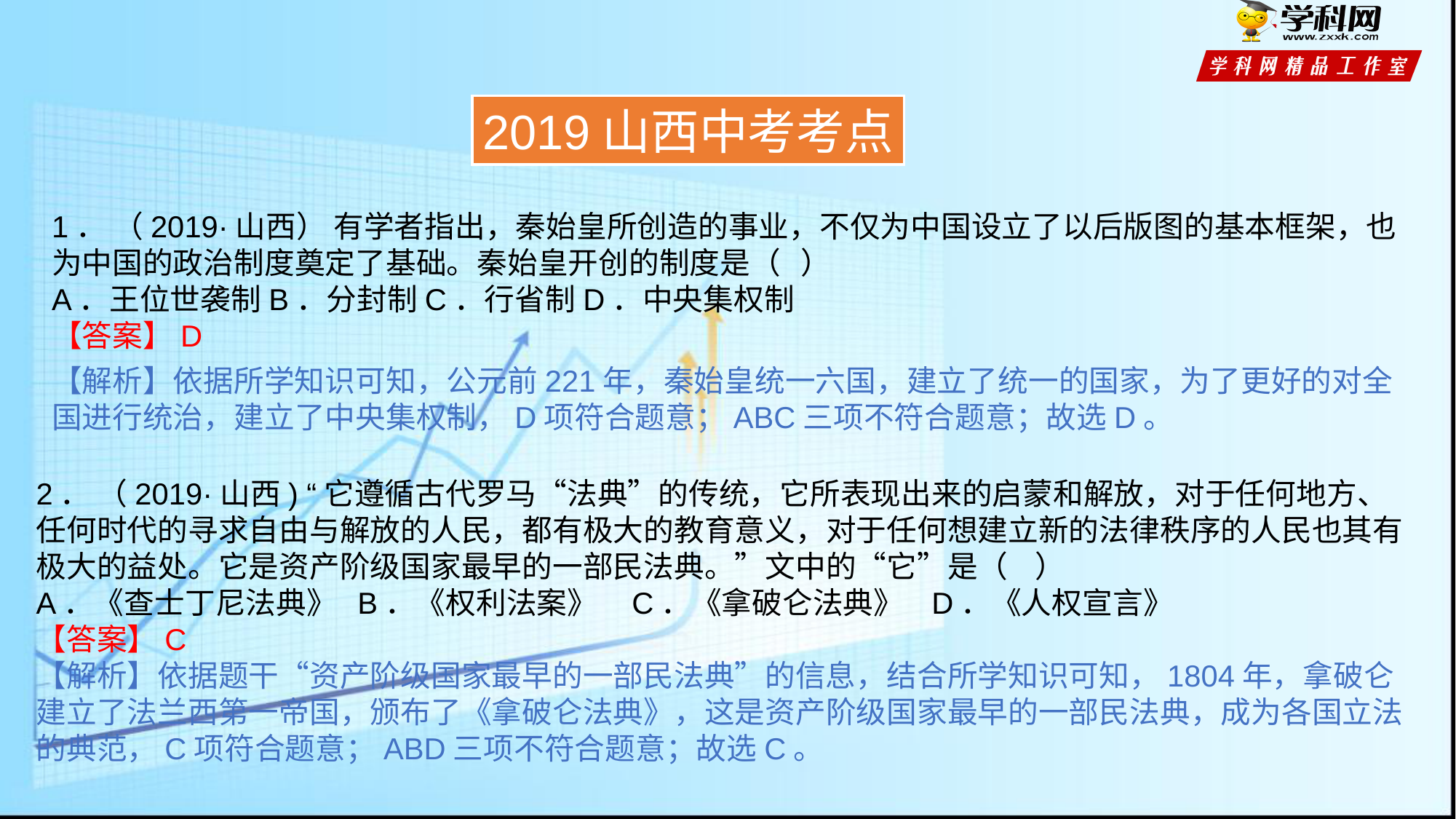

2019山西中考考点
1． （2019·山西） 有学者指出，秦始皇所创造的事业，不仅为中国设立了以后版图的基本框架，也为中国的政治制度奠定了基础。秦始皇开创的制度是（   ）
A．王位世袭制B．分封制C．行省制D．中央集权制
【答案】D
【解析】依据所学知识可知，公元前221年，秦始皇统一六国，建立了统一的国家，为了更好的对全国进行统治，建立了中央集权制，D项符合题意；ABC三项不符合题意；故选D。
2． （2019·山西) “它遵循古代罗马“法典”的传统，它所表现出来的启蒙和解放，对于任何地方、任何时代的寻求自由与解放的人民，都有极大的教育意义，对于任何想建立新的法律秩序的人民也其有极大的益处。它是资产阶级国家最早的一部民法典。”文中的“它”是（    ）
A．《查士丁尼法典》  B．《权利法案》    C．《拿破仑法典》   D．《人权宣言》
【答案】C
【解析】依据题干“资产阶级国家最早的一部民法典”的信息，结合所学知识可知，1804年，拿破仑建立了法兰西第一帝国，颁布了《拿破仑法典》，这是资产阶级国家最早的一部民法典，成为各国立法的典范，C项符合题意；ABD三项不符合题意；故选C。